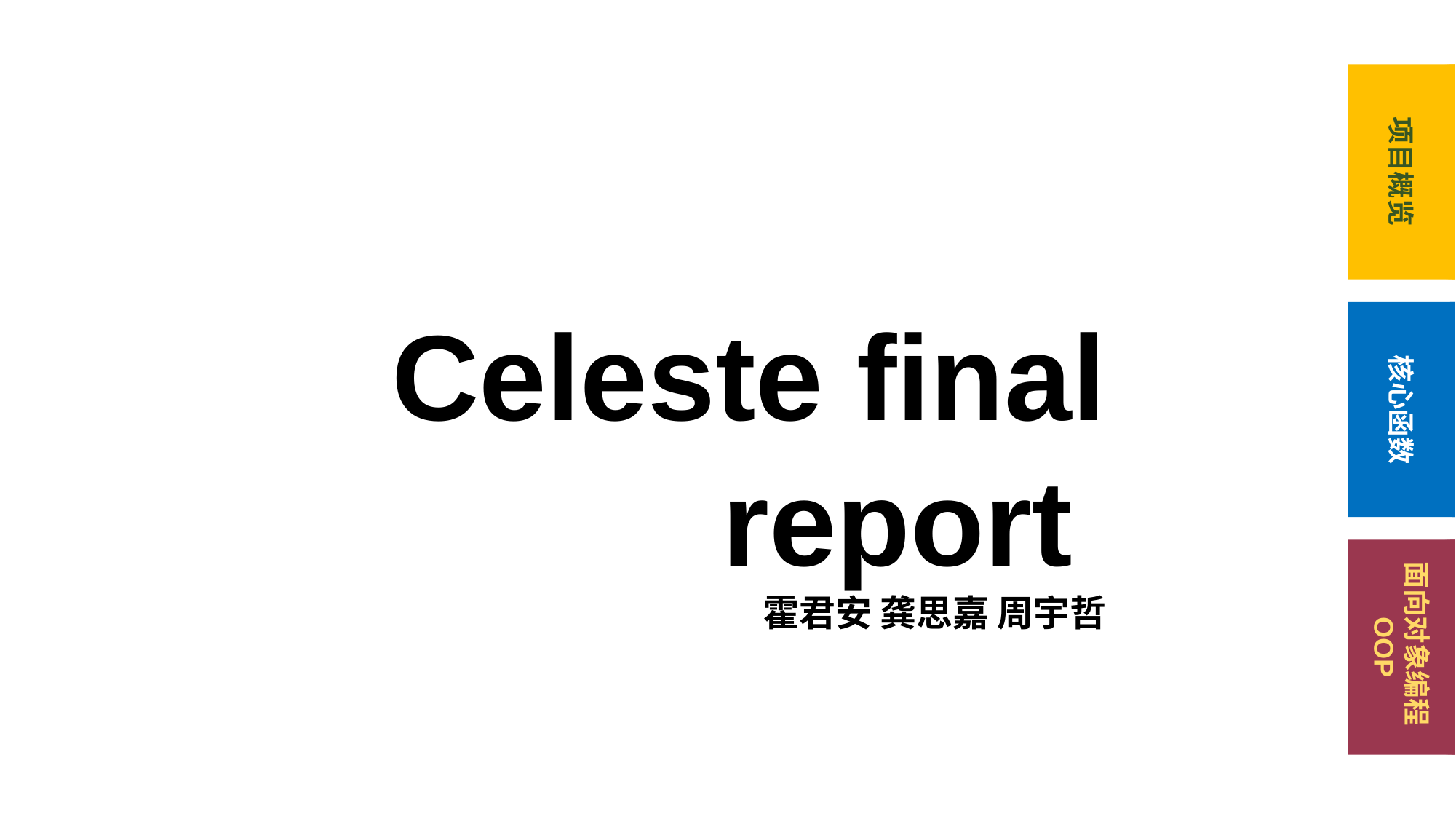

项目概览
Celeste final report
霍君安 龚思嘉 周宇哲

核心函数

面向对象编程OOP